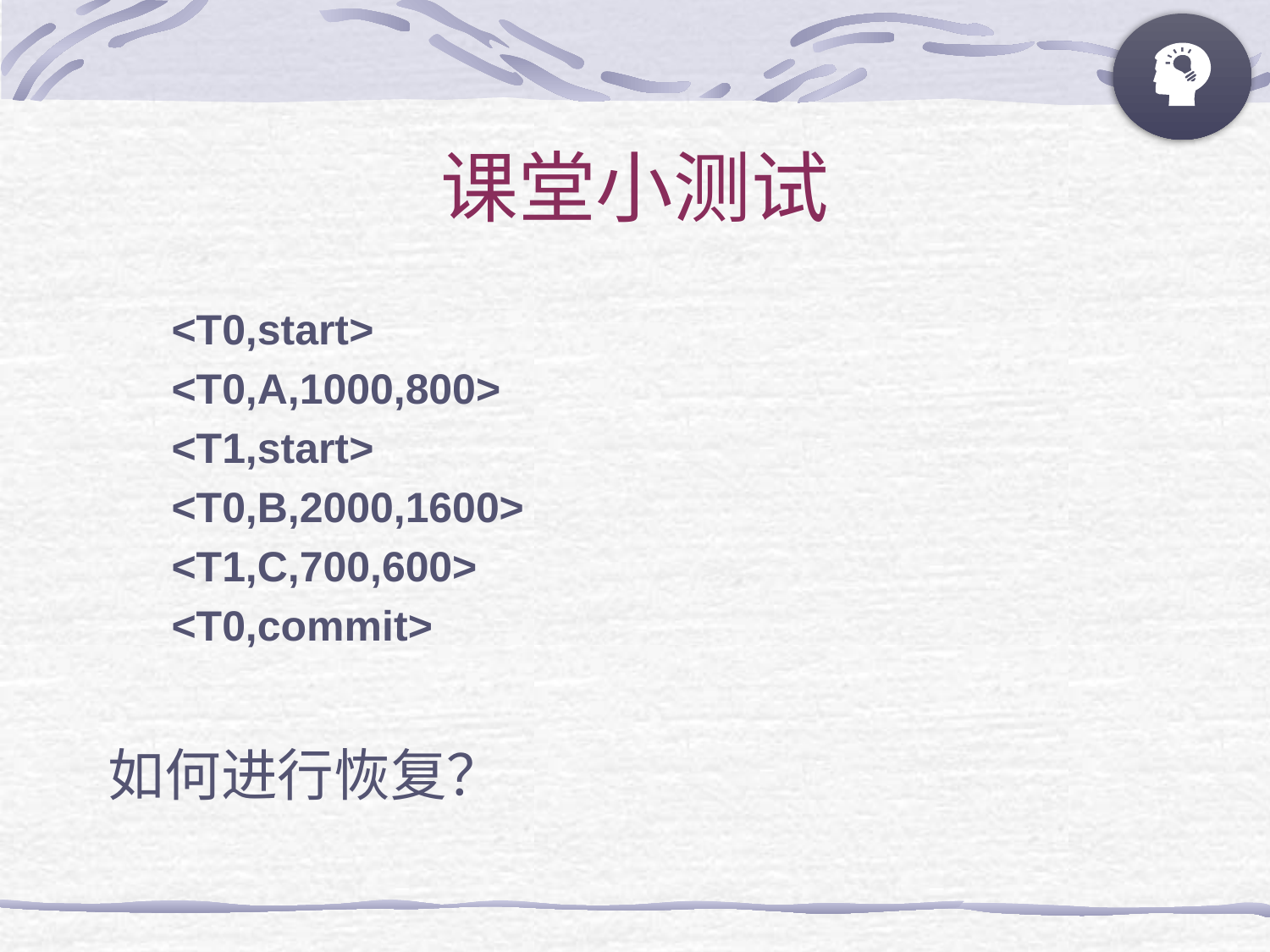

# 课堂小测试
<T0,start>
<T0,A,1000,800>
<T1,start>
<T0,B,2000,1600>
<T1,C,700,600>
<T0,commit>

如何进行恢复？